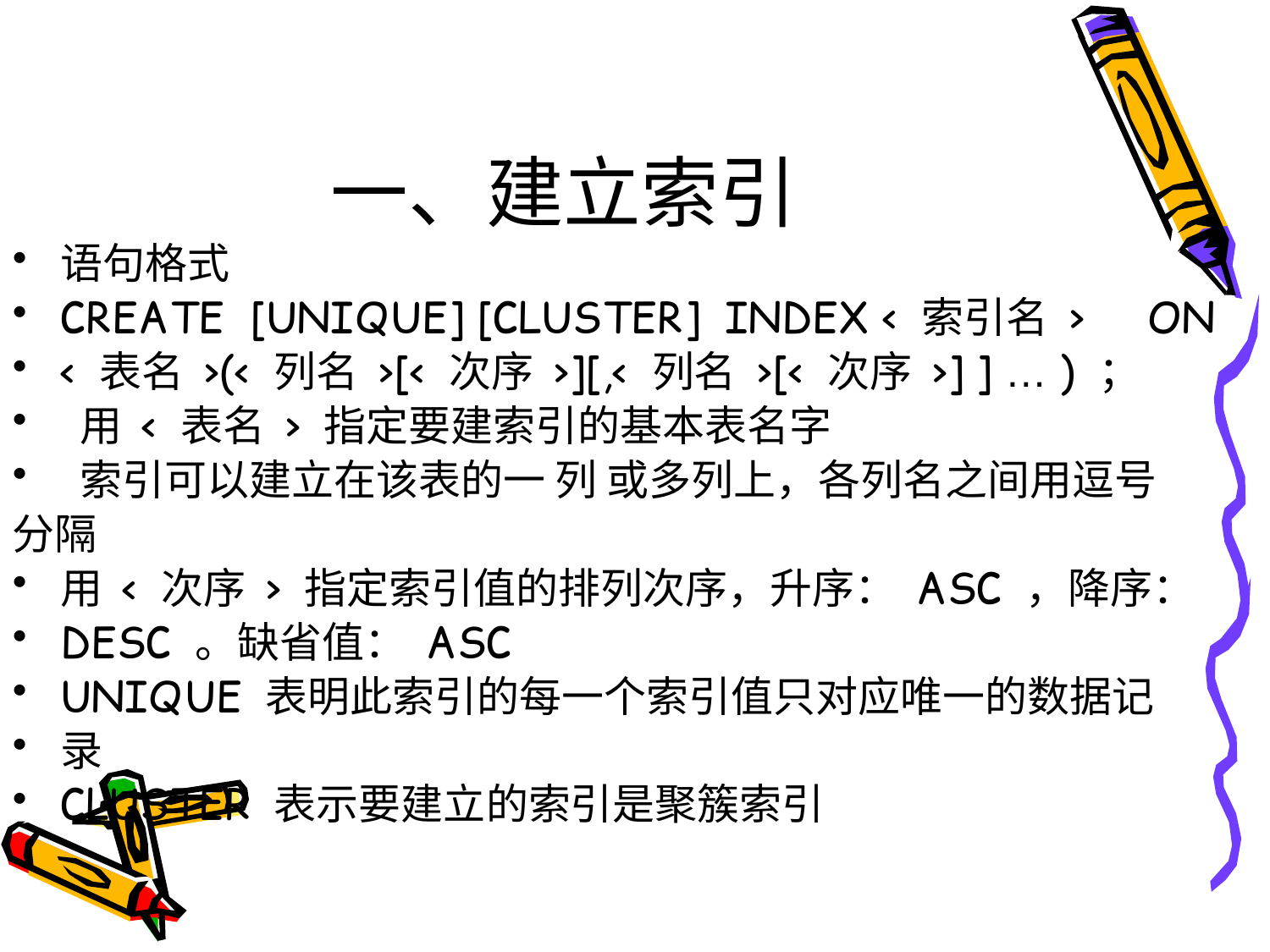

# 一、建立索引
语句格式
CREATE  [UNIQUE] [CLUSTER]  INDEX < 索引名 >     ON
< 表名 >(< 列名 >[< 次序 >][,< 列名 >[< 次序 >] ] … ) ；
 用 < 表名 > 指定要建索引的基本表名字
 索引可以建立在该表的一 列 或多列上，各列名之间用逗号
分隔
用 < 次序 > 指定索引值的排列次序，升序： ASC ，降序：
DESC 。缺省值： ASC
UNIQUE 表明此索引的每一个索引值只对应唯一的数据记
录
CLUSTER 表示要建立的索引是聚簇索引